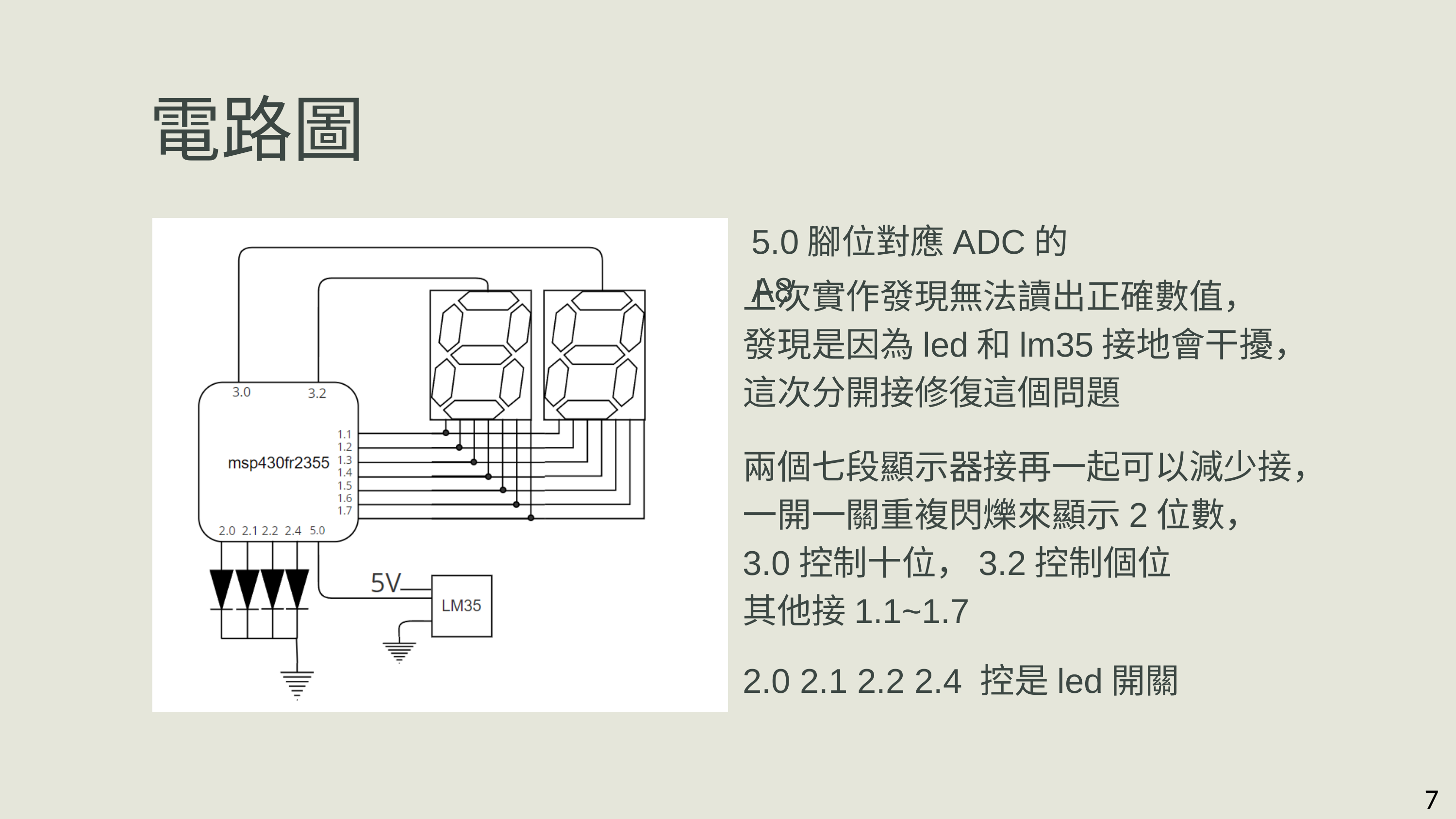

電路圖
5.0腳位對應ADC的A8

上次實作發現無法讀出正確數值，
發現是因為led和lm35接地會干擾，這次分開接修復這個問題
兩個七段顯示器接再一起可以減少接，
一開一關重複閃爍來顯示2位數，
3.0控制十位，3.2控制個位
其他接1.1~1.7
2.0 2.1 2.2 2.4 控是led開關
7